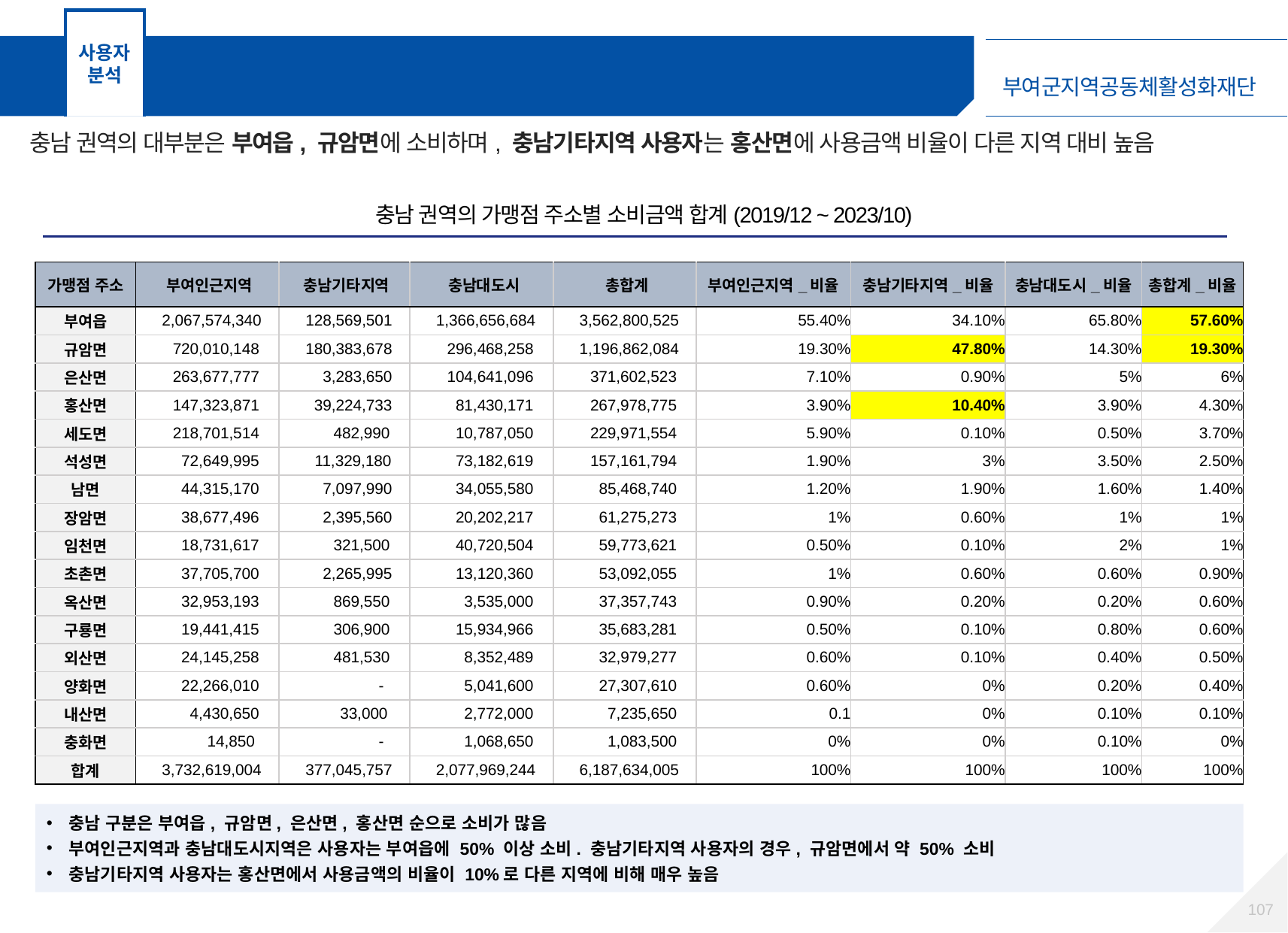

사용자 분석
충남권 권역 분석 – 가맹점 주소별 소비금액 합계
충남 권역의 대부분은 부여읍, 규암면에 소비하며, 충남기타지역 사용자는 홍산면에 사용금액 비율이 다른 지역 대비 높음
충남 권역의 가맹점 주소별 소비금액 합계(2019/12 ~ 2023/10)
| 가맹점 주소 | 부여인근지역 | 충남기타지역 | 충남대도시 | 총합계 | 부여인근지역\_비율 | 충남기타지역\_비율 | 충남대도시\_비율 | 총합계\_비율 |
| --- | --- | --- | --- | --- | --- | --- | --- | --- |
| 부여읍 | 2,067,574,340 | 128,569,501 | 1,366,656,684 | 3,562,800,525 | 55.40% | 34.10% | 65.80% | 57.60% |
| 규암면 | 720,010,148 | 180,383,678 | 296,468,258 | 1,196,862,084 | 19.30% | 47.80% | 14.30% | 19.30% |
| 은산면 | 263,677,777 | 3,283,650 | 104,641,096 | 371,602,523 | 7.10% | 0.90% | 5% | 6% |
| 홍산면 | 147,323,871 | 39,224,733 | 81,430,171 | 267,978,775 | 3.90% | 10.40% | 3.90% | 4.30% |
| 세도면 | 218,701,514 | 482,990 | 10,787,050 | 229,971,554 | 5.90% | 0.10% | 0.50% | 3.70% |
| 석성면 | 72,649,995 | 11,329,180 | 73,182,619 | 157,161,794 | 1.90% | 3% | 3.50% | 2.50% |
| 남면 | 44,315,170 | 7,097,990 | 34,055,580 | 85,468,740 | 1.20% | 1.90% | 1.60% | 1.40% |
| 장암면 | 38,677,496 | 2,395,560 | 20,202,217 | 61,275,273 | 1% | 0.60% | 1% | 1% |
| 임천면 | 18,731,617 | 321,500 | 40,720,504 | 59,773,621 | 0.50% | 0.10% | 2% | 1% |
| 초촌면 | 37,705,700 | 2,265,995 | 13,120,360 | 53,092,055 | 1% | 0.60% | 0.60% | 0.90% |
| 옥산면 | 32,953,193 | 869,550 | 3,535,000 | 37,357,743 | 0.90% | 0.20% | 0.20% | 0.60% |
| 구룡면 | 19,441,415 | 306,900 | 15,934,966 | 35,683,281 | 0.50% | 0.10% | 0.80% | 0.60% |
| 외산면 | 24,145,258 | 481,530 | 8,352,489 | 32,979,277 | 0.60% | 0.10% | 0.40% | 0.50% |
| 양화면 | 22,266,010 | - | 5,041,600 | 27,307,610 | 0.60% | 0% | 0.20% | 0.40% |
| 내산면 | 4,430,650 | 33,000 | 2,772,000 | 7,235,650 | 0.1 | 0% | 0.10% | 0.10% |
| 충화면 | 14,850 | - | 1,068,650 | 1,083,500 | 0% | 0% | 0.10% | 0% |
| 합계 | 3,732,619,004 | 377,045,757 | 2,077,969,244 | 6,187,634,005 | 100% | 100% | 100% | 100% |
충남 구분은 부여읍, 규암면, 은산면, 홍산면 순으로 소비가 많음
부여인근지역과 충남대도시지역은 사용자는 부여읍에 50% 이상 소비. 충남기타지역 사용자의 경우, 규암면에서 약 50% 소비
충남기타지역 사용자는 홍산면에서 사용금액의 비율이 10%로 다른 지역에 비해 매우 높음
107